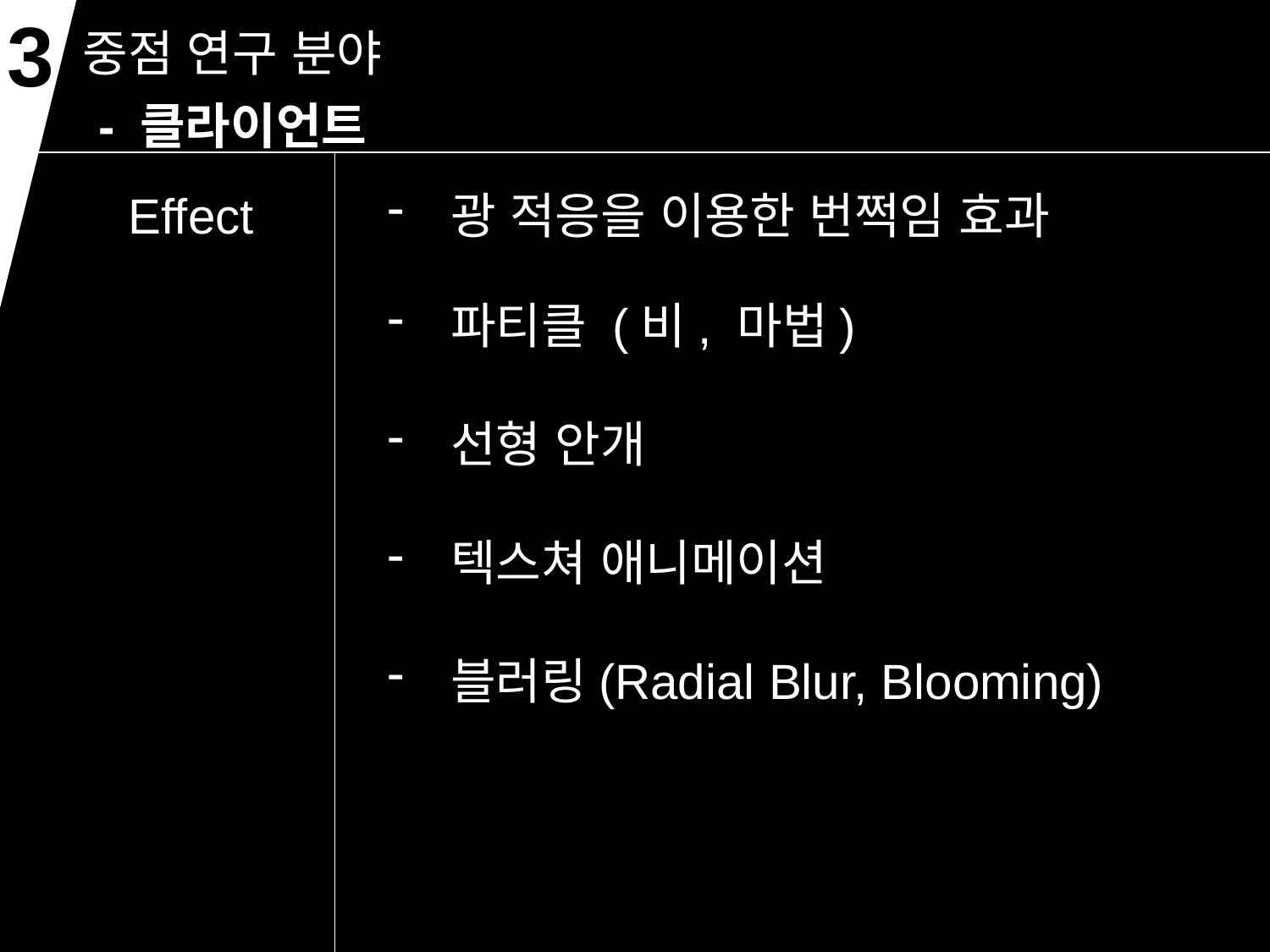

3
중점 연구 분야
- 클라이언트

Effect
광 적응을 이용한 번쩍임 효과

파티클 (비, 마법)

선형 안개

텍스쳐 애니메이션

블러링(Radial Blur, Blooming)